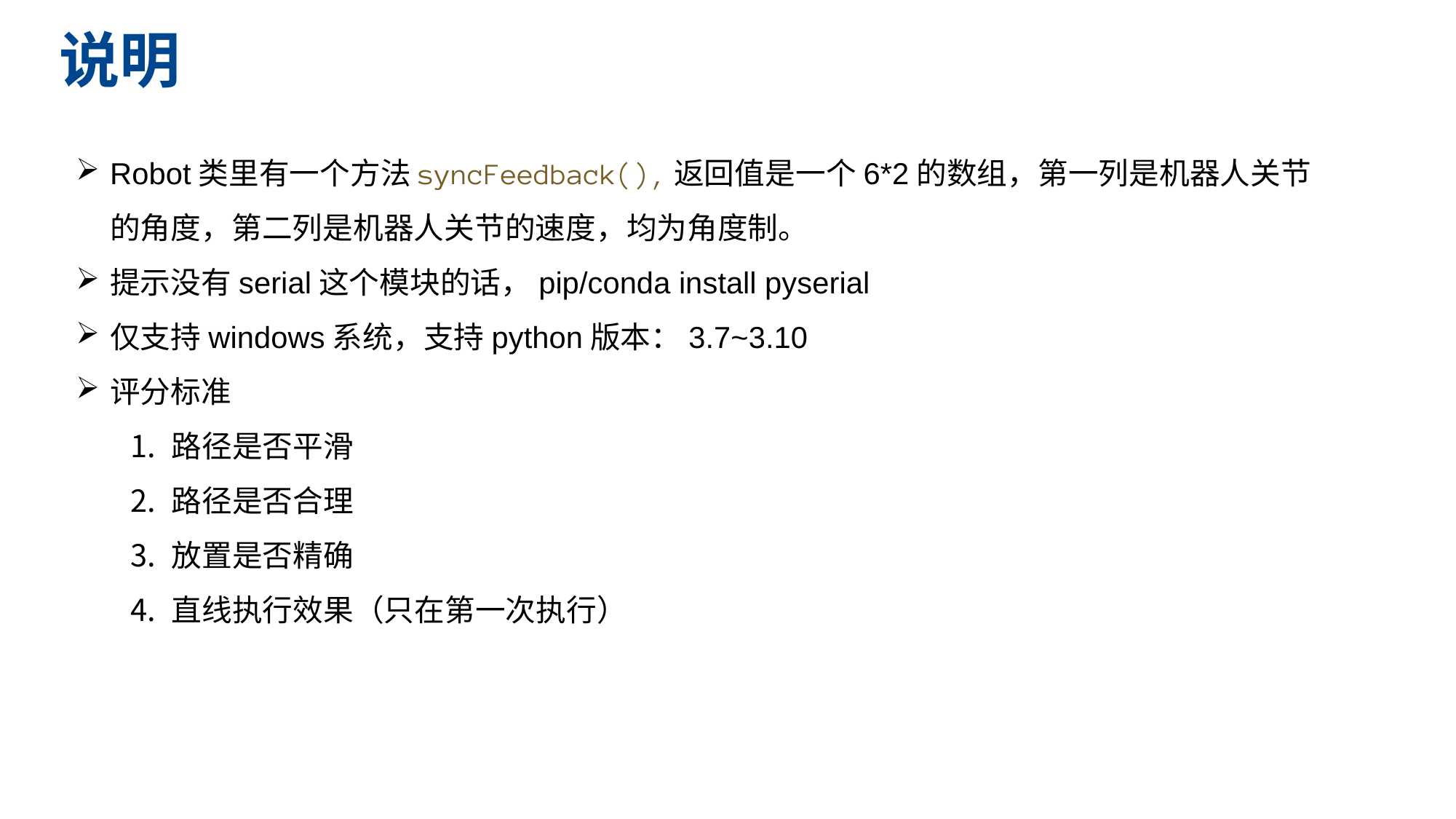

说明
Robot类里有一个方法syncFeedback(),返回值是一个6*2的数组，第一列是机器人关节的角度，第二列是机器人关节的速度，均为角度制。
提示没有serial这个模块的话，pip/conda install pyserial
仅支持windows系统，支持python版本：3.7~3.10
评分标准
路径是否平滑
路径是否合理
放置是否精确
直线执行效果（只在第一次执行）